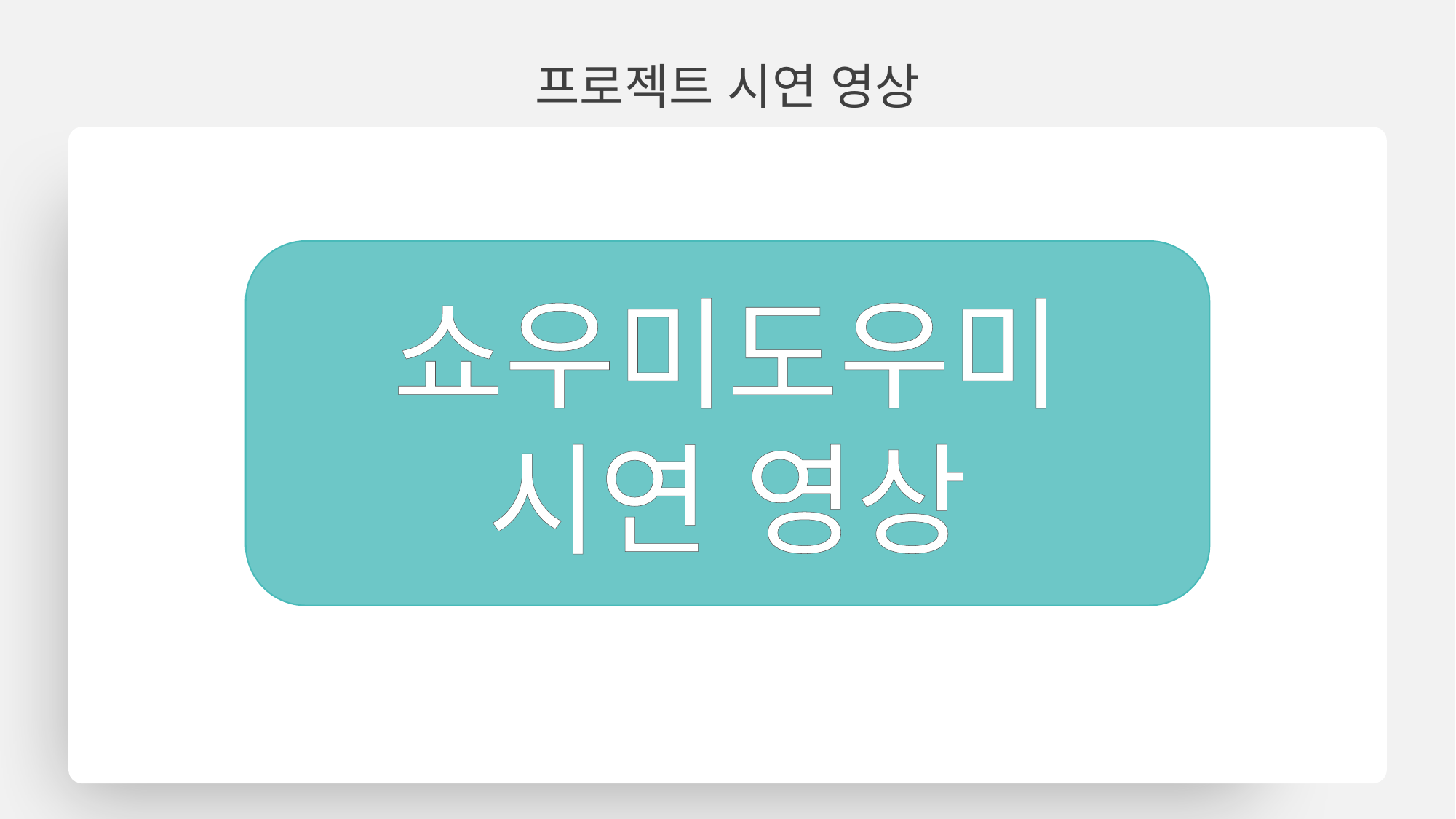

프로젝트 시연 영상
ㅊ
쇼우미도우미
시연 영상